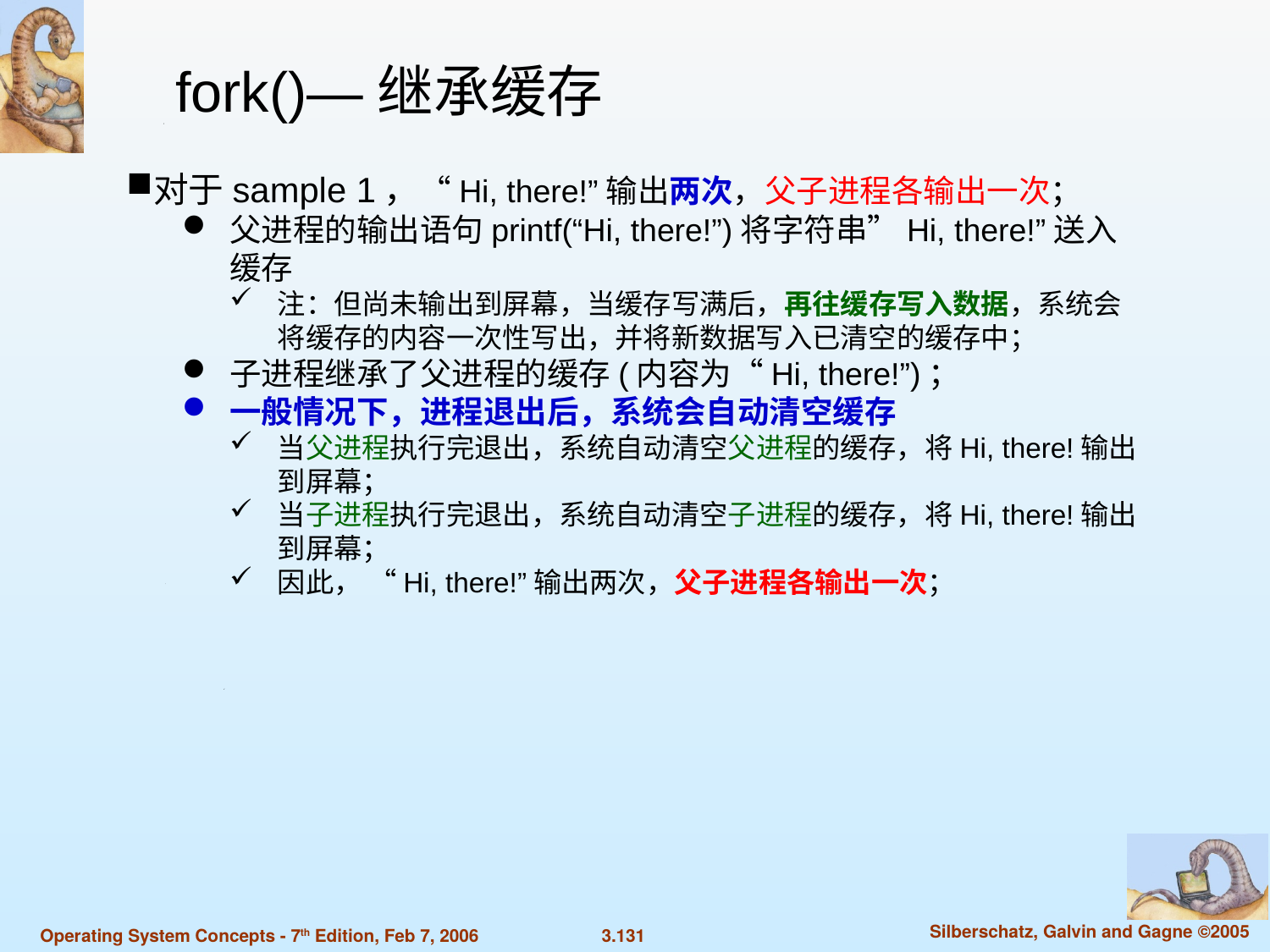

fork()—继承缓存
对于sample 1，“Hi, there!”输出两次，父子进程各输出一次；
父进程的输出语句printf(“Hi, there!”)将字符串”Hi, there!”送入缓存
注：但尚未输出到屏幕，当缓存写满后，再往缓存写入数据，系统会将缓存的内容一次性写出，并将新数据写入已清空的缓存中；
子进程继承了父进程的缓存(内容为“Hi, there!”)；
一般情况下，进程退出后，系统会自动清空缓存
当父进程执行完退出，系统自动清空父进程的缓存，将Hi, there!输出到屏幕；
当子进程执行完退出，系统自动清空子进程的缓存，将Hi, there!输出到屏幕；
因此， “Hi, there!”输出两次，父子进程各输出一次；